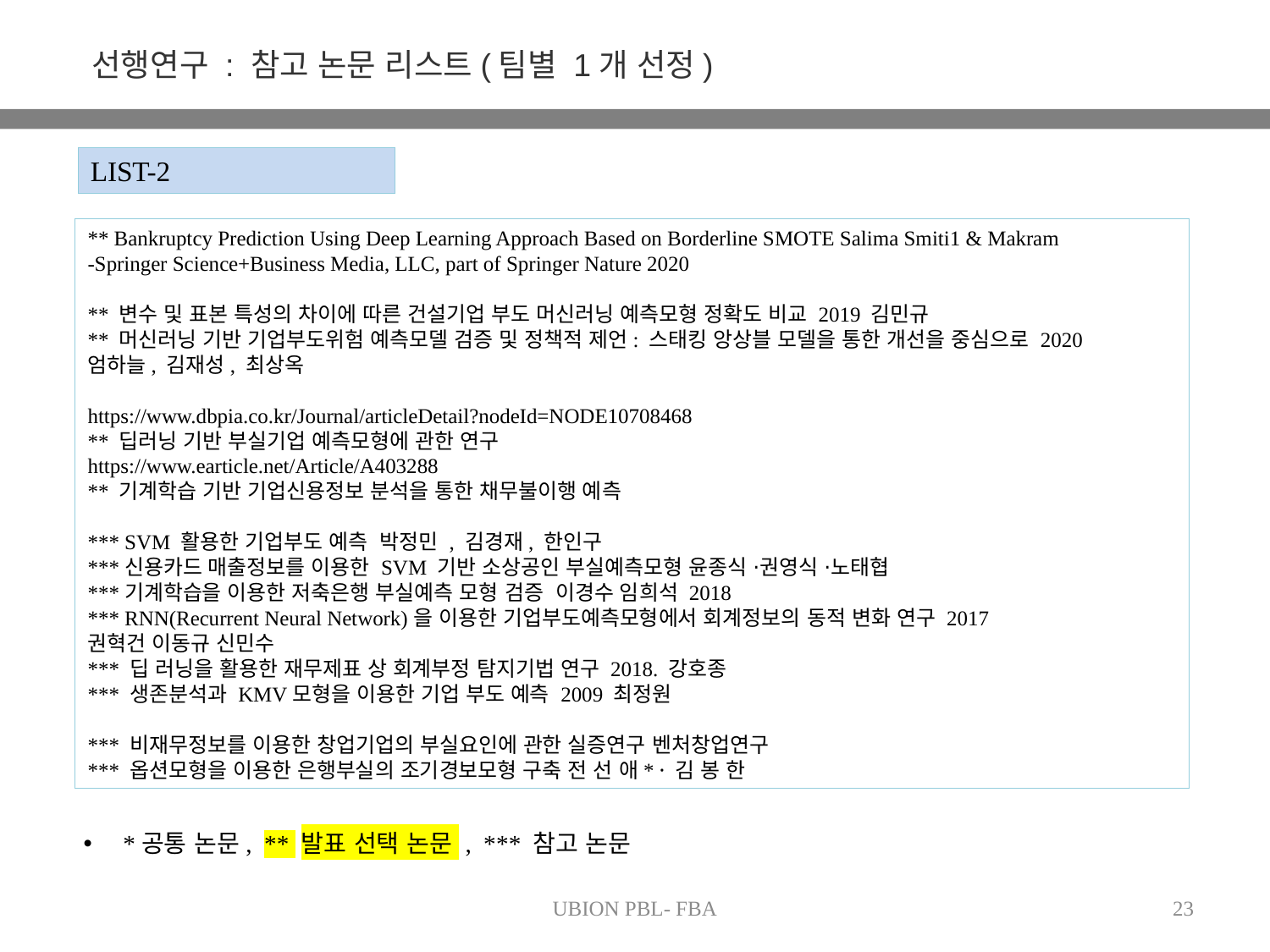

선행연구 : 참고 논문 리스트(팀별 1개 선정)

LIST-2

** Bankruptcy Prediction Using Deep Learning Approach Based on Borderline SMOTE Salima Smiti1 & Makram
-Springer Science+Business Media, LLC, part of Springer Nature 2020

** 변수 및 표본 특성의 차이에 따른 건설기업 부도 머신러닝 예측모형 정확도 비교 2019 김민규
** 머신러닝 기반 기업부도위험 예측모델 검증 및 정책적 제언: 스태킹 앙상블 모델을 통한 개선을 중심으로 2020
엄하늘, 김재성, 최상옥

https://www.dbpia.co.kr/Journal/articleDetail?nodeId=NODE10708468
** 딥러닝 기반 부실기업 예측모형에 관한 연구
https://www.earticle.net/Article/A403288
** 기계학습 기반 기업신용정보 분석을 통한 채무불이행 예측

*** SVM 활용한 기업부도 예측  박정민 , 김경재, 한인구
***신용카드 매출정보를 이용한 SVM 기반 소상공인 부실예측모형 윤종식 ⋅권영식 ⋅노태협
***기계학습을 이용한 저축은행 부실예측 모형 검증  이경수 임희석 2018
*** RNN(Recurrent Neural Network)을 이용한 기업부도예측모형에서 회계정보의 동적 변화 연구 2017
권혁건 이동규 신민수
*** 딥 러닝을 활용한 재무제표 상 회계부정 탐지기법 연구 2018. 강호종
*** 생존분석과 KMV모형을 이용한 기업 부도 예측 2009 최정원

*** 비재무정보를 이용한 창업기업의 부실요인에 관한 실증연구 벤처창업연구
*** 옵션모형을 이용한 은행부실의 조기경보모형 구축 전 선 애* ․ 김 봉 한
*공통 논문,  ** 발표 선택 논문 ,  *** 참고 논문
UBION PBL- FBA
23